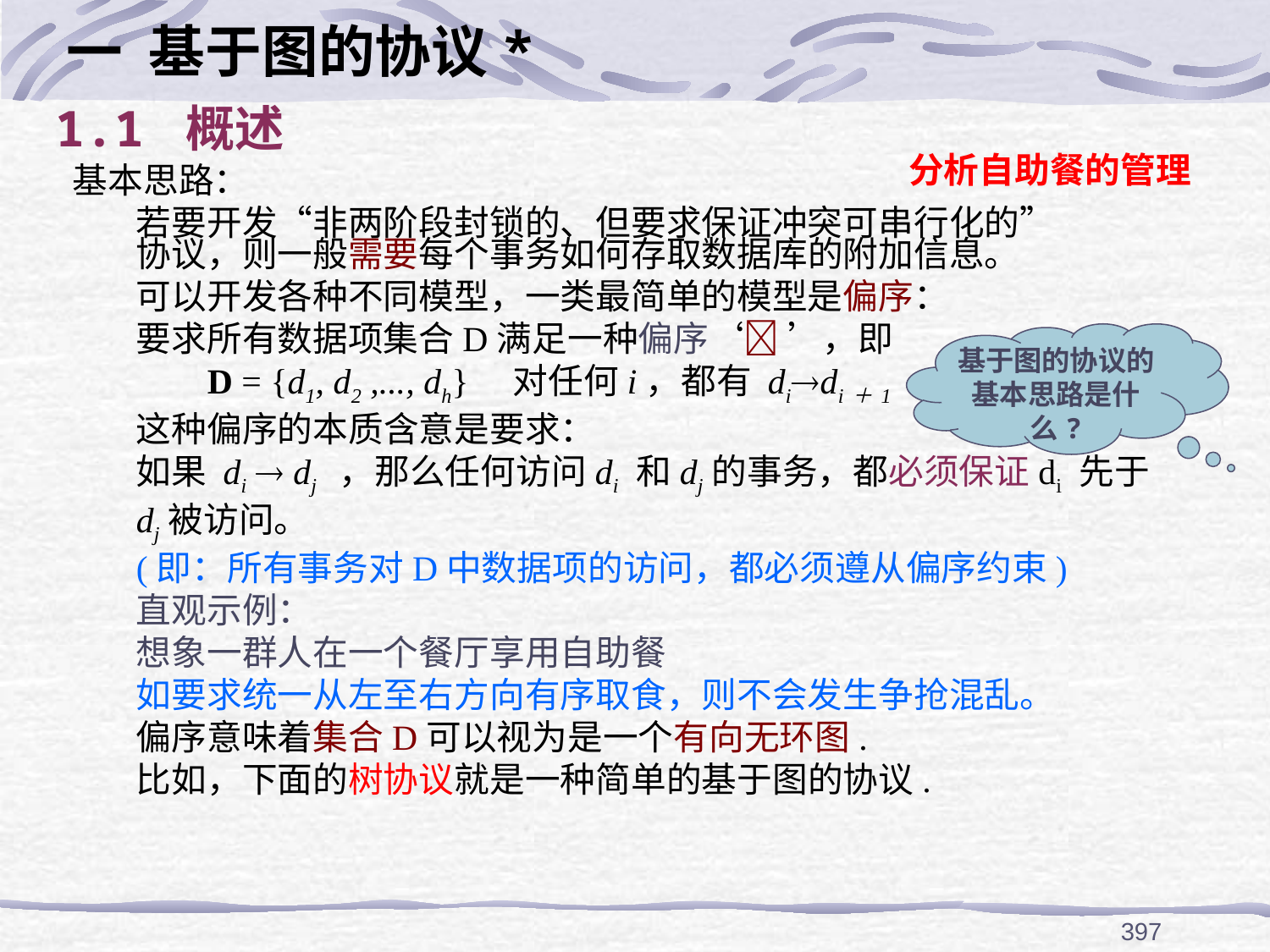

一  基于图的协议*
1.1 概述
分析自助餐的管理
基本思路：
若要开发“非两阶段封锁的、但要求保证冲突可串行化的”
协议，则一般需要每个事务如何存取数据库的附加信息。
可以开发各种不同模型，一类最简单的模型是偏序：
要求所有数据项集合D满足一种偏序‘→ ’，即
        D = {d1, d2 ,..., dh}    对任何i，都有 di→di＋1
这种偏序的本质含意是要求：
如果 di → dj  ，那么任何访问di 和dj的事务，都必须保证di 先于 dj被访问。
(即：所有事务对D中数据项的访问，都必须遵从偏序约束)
直观示例：
想象一群人在一个餐厅享用自助餐
如要求统一从左至右方向有序取食，则不会发生争抢混乱。
偏序意味着集合D可以视为是一个有向无环图.
比如，下面的树协议就是一种简单的基于图的协议.
基于图的协议的基本思路是什么?
397